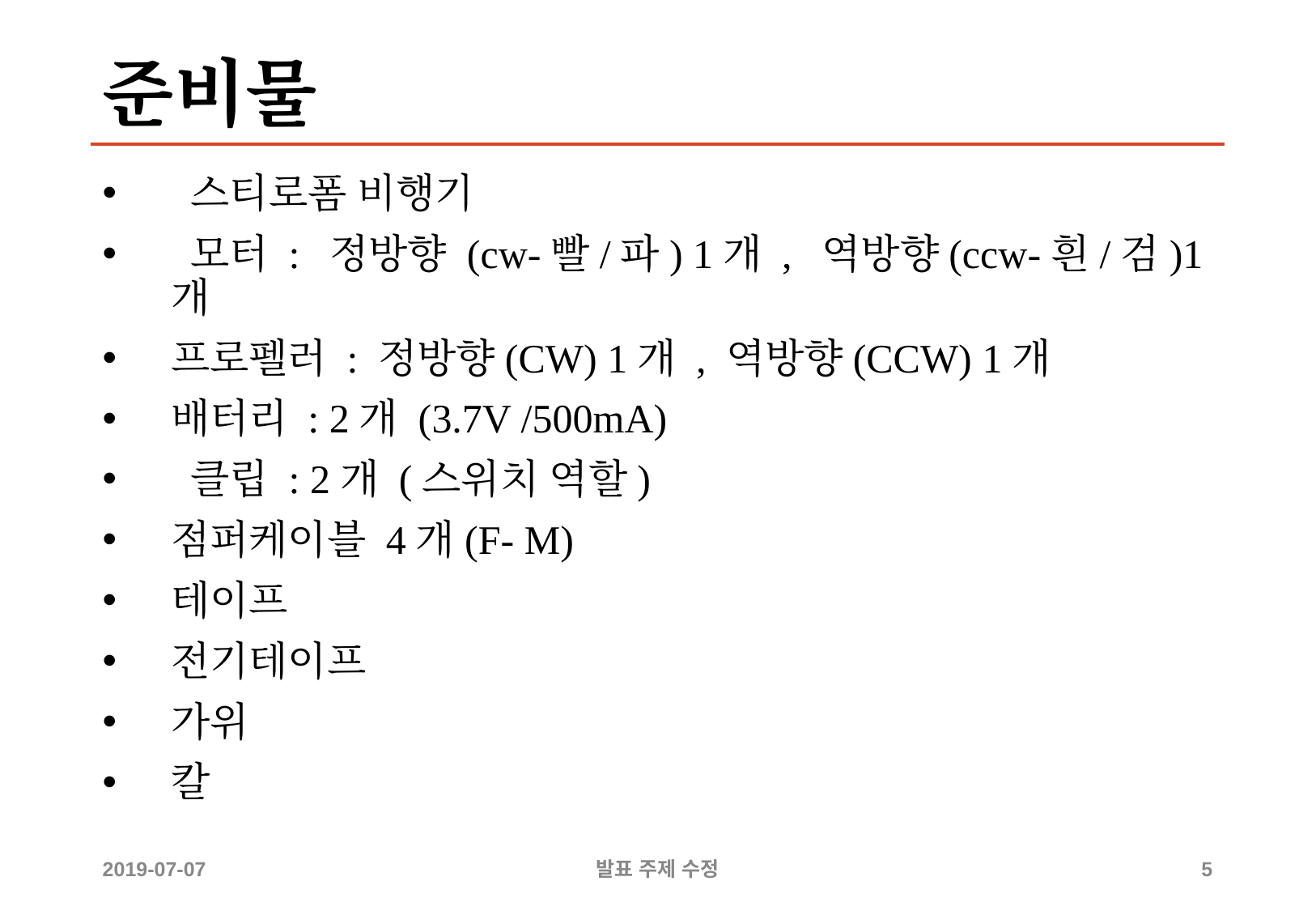

# 준비물
 스티로폼 비행기
 모터 :  정방향 (cw-빨/파) 1개 ,  역방향(ccw-흰/검)1개
프로펠러 : 정방향(CW) 1개 , 역방향(CCW) 1개
배터리 : 2개 (3.7V /500mA)
 클립 : 2개 (스위치 역할)
점퍼케이블 4개(F- M)
테이프
전기테이프
가위
칼

2019-07-07
발표 주제 수정
5